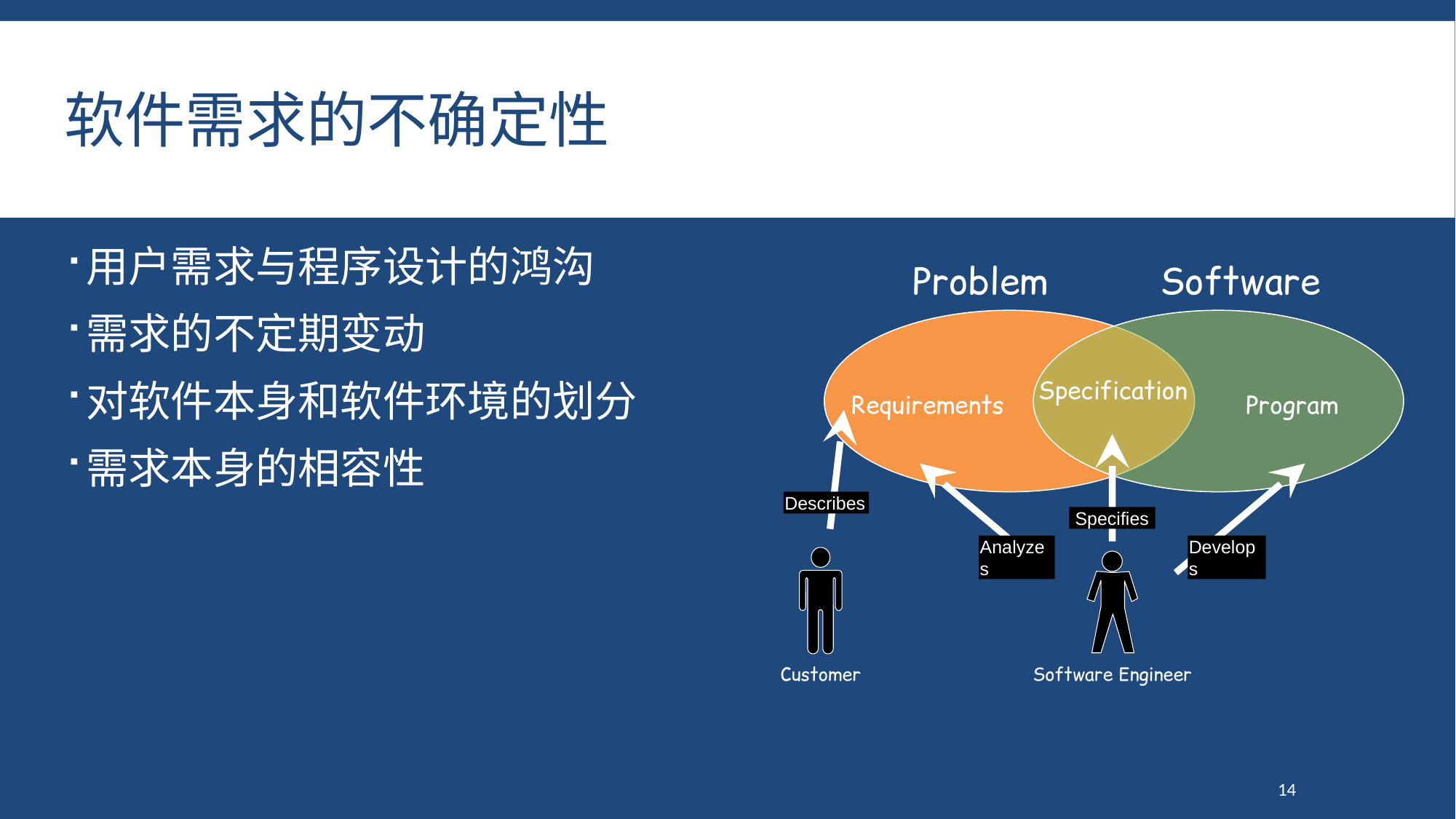

# 软件需求的不确定性
用户需求与程序设计的鸿沟
需求的不定期变动
对软件本身和软件环境的划分
需求本身的相容性

Software
Problem

Specification
Requirements
Program

Describes
Specifies
Analyzes
Develops

Software Engineer
Customer
14